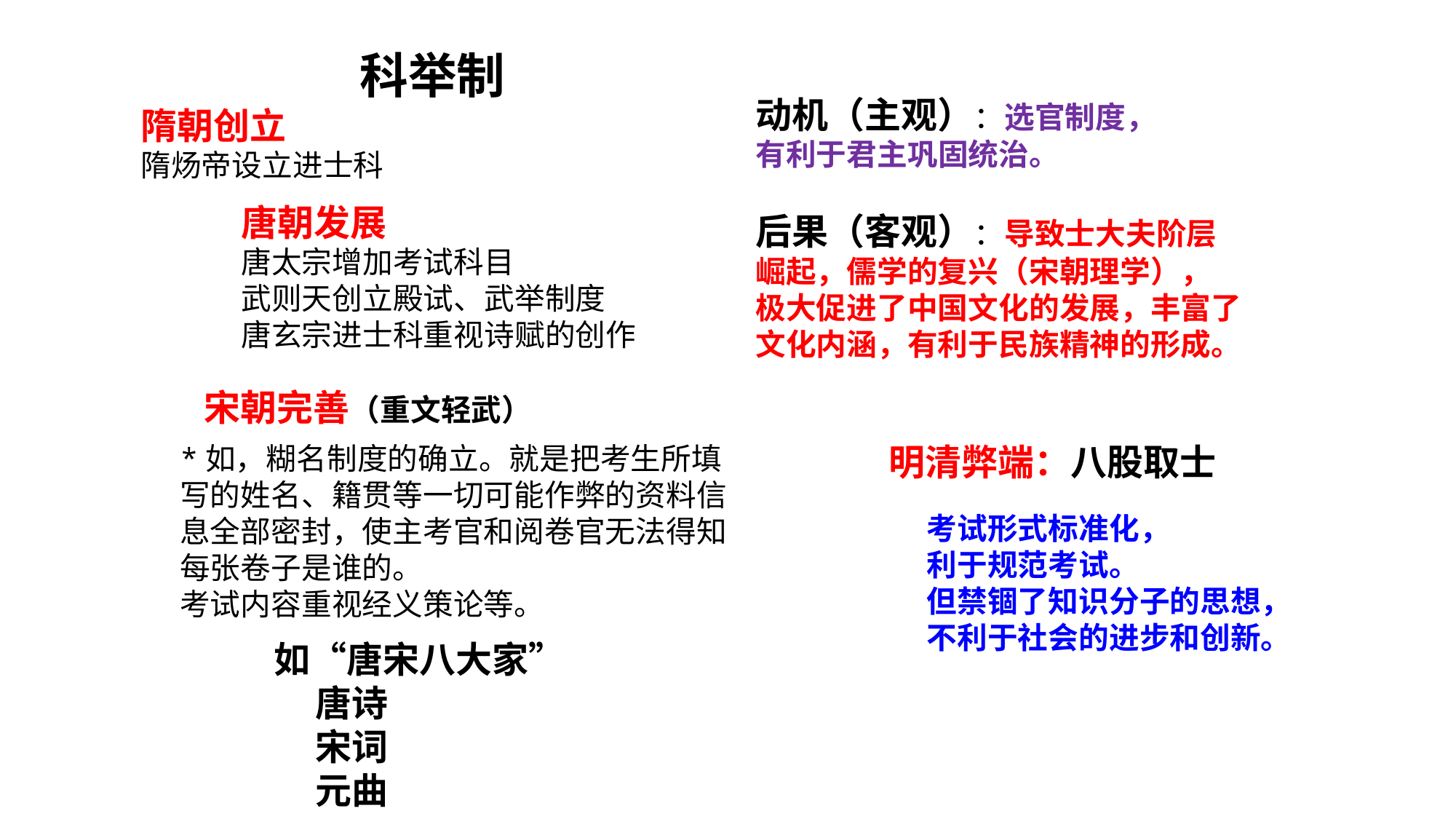

科举制
动机（主观）：选官制度，
有利于君主巩固统治。

后果（客观）：导致士大夫阶层
崛起，儒学的复兴（宋朝理学），
极大促进了中国文化的发展，丰富了文化内涵，有利于民族精神的形成。
隋朝创立
隋炀帝设立进士科
唐朝发展
唐太宗增加考试科目
武则天创立殿试、武举制度
唐玄宗进士科重视诗赋的创作
宋朝完善（重文轻武）
*如，糊名制度的确立。就是把考生所填写的姓名、籍贯等一切可能作弊的资料信息全部密封，使主考官和阅卷官无法得知每张卷子是谁的。
考试内容重视经义策论等。
明清弊端：八股取士
考试形式标准化，
利于规范考试。
但禁锢了知识分子的思想，不利于社会的进步和创新。
如“唐宋八大家”
    唐诗
    宋词
    元曲